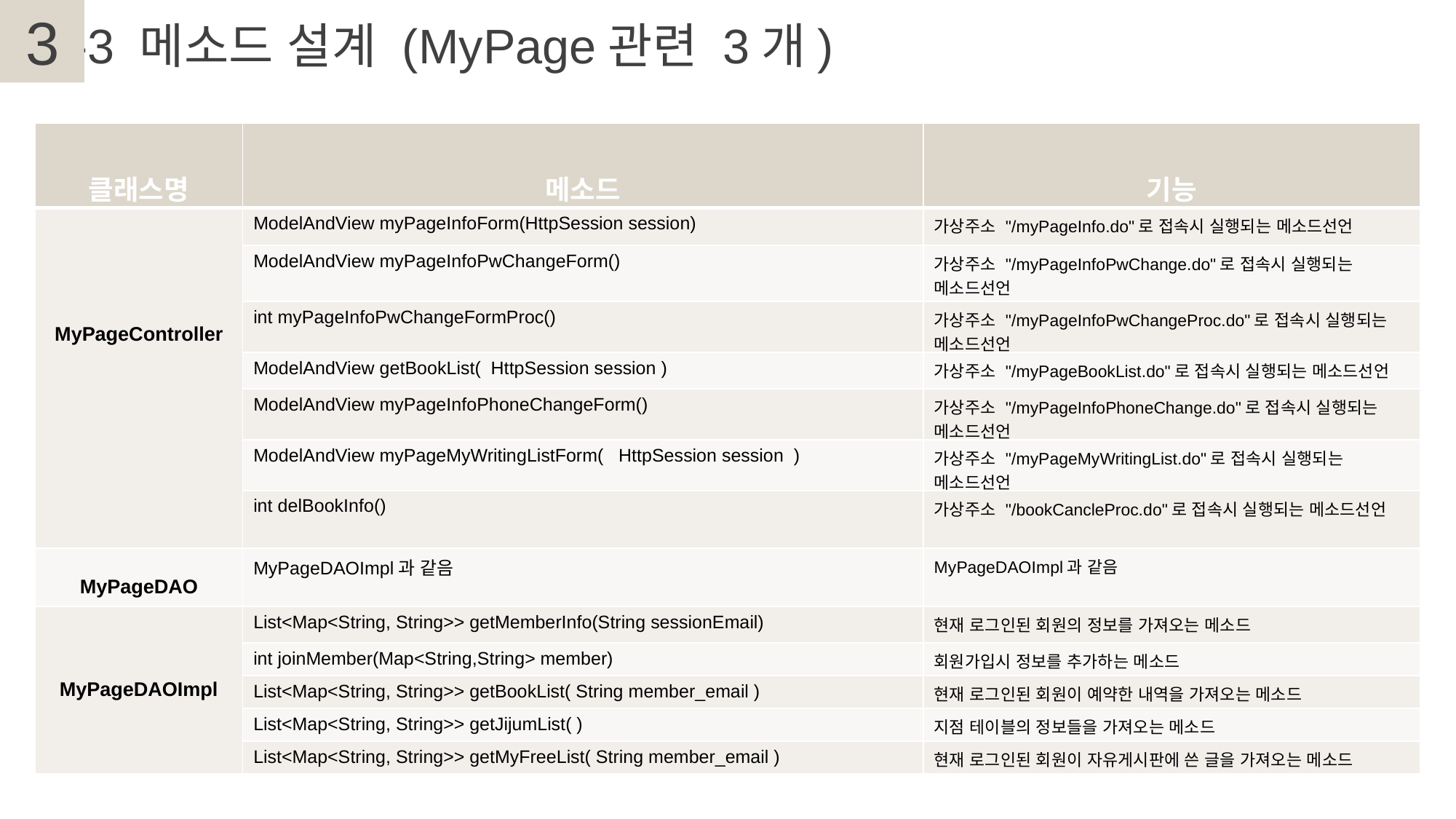

3
2
-3 메소드 설계 (MyPage관련 3개)
| 클래스명 | 메소드 | 기능 |
| --- | --- | --- |
| MyPageController | ModelAndView myPageInfoForm(HttpSession session) | 가상주소 "/myPageInfo.do"로 접속시 실행되는 메소드선언 |
|  | ModelAndView myPageInfoPwChangeForm() | 가상주소 "/myPageInfoPwChange.do"로 접속시 실행되는 메소드선언 |
|  | int myPageInfoPwChangeFormProc() | 가상주소 "/myPageInfoPwChangeProc.do"로 접속시 실행되는 메소드선언 |
|  | ModelAndView getBookList( HttpSession session ) | 가상주소 "/myPageBookList.do"로 접속시 실행되는 메소드선언 |
|  | ModelAndView myPageInfoPhoneChangeForm() | 가상주소 "/myPageInfoPhoneChange.do"로 접속시 실행되는 메소드선언 |
|  | ModelAndView myPageMyWritingListForm( HttpSession session ) | 가상주소 "/myPageMyWritingList.do"로 접속시 실행되는 메소드선언 |
|  | int delBookInfo() | 가상주소 "/bookCancleProc.do"로 접속시 실행되는 메소드선언 |
| MyPageDAO | MyPageDAOImpl과 같음 | MyPageDAOImpl과 같음 |
| MyPageDAOImpl | List<Map<String, String>> getMemberInfo(String sessionEmail) | 현재 로그인된 회원의 정보를 가져오는 메소드 |
|  | int joinMember(Map<String,String> member) | 회원가입시 정보를 추가하는 메소드 |
|  | List<Map<String, String>> getBookList( String member\_email ) | 현재 로그인된 회원이 예약한 내역을 가져오는 메소드 |
|  | List<Map<String, String>> getJijumList( ) | 지점 테이블의 정보들을 가져오는 메소드 |
|  | List<Map<String, String>> getMyFreeList( String member\_email ) | 현재 로그인된 회원이 자유게시판에 쓴 글을 가져오는 메소드 |